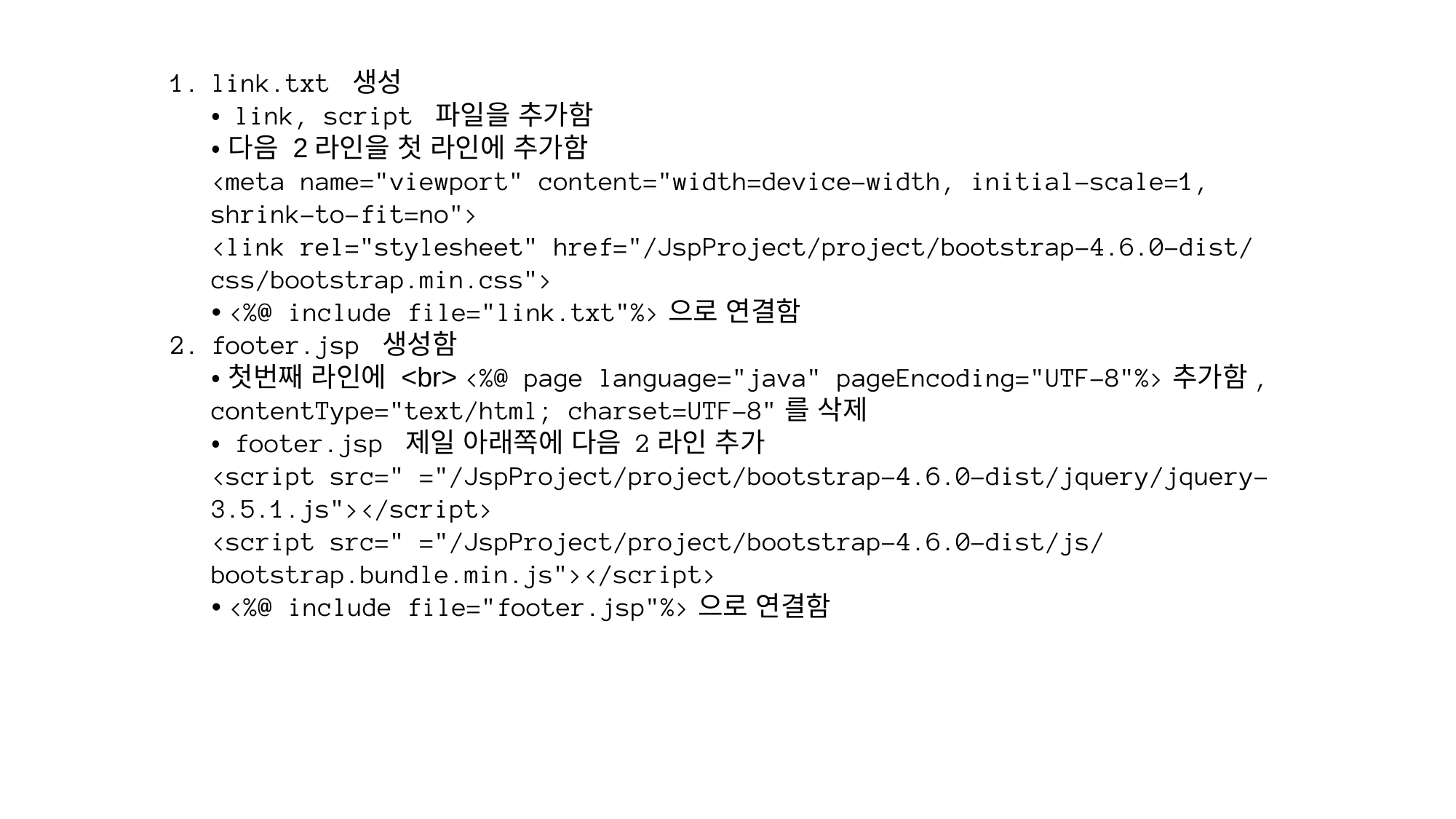

link.txt 생성
• link, script 파일을 추가함
• 다음 2라인을 첫 라인에 추가함
<meta name="viewport" content="width=device-width, initial-scale=1, shrink-to-fit=no">
<link rel="stylesheet" href="/JspProject/project/bootstrap-4.6.0-dist/css/bootstrap.min.css">
• <%@ include file="link.txt"%>으로 연결함
footer.jsp 생성함
• 첫번째 라인에 <br> <%@ page language="java" pageEncoding="UTF-8"%>추가함, contentType="text/html; charset=UTF-8"를 삭제
• footer.jsp 제일 아래쪽에 다음 2라인 추가
<script src=" ="/JspProject/project/bootstrap-4.6.0-dist/jquery/jquery-3.5.1.js"></script>
<script src=" ="/JspProject/project/bootstrap-4.6.0-dist/js/bootstrap.bundle.min.js"></script>
• <%@ include file="footer.jsp"%>으로 연결함